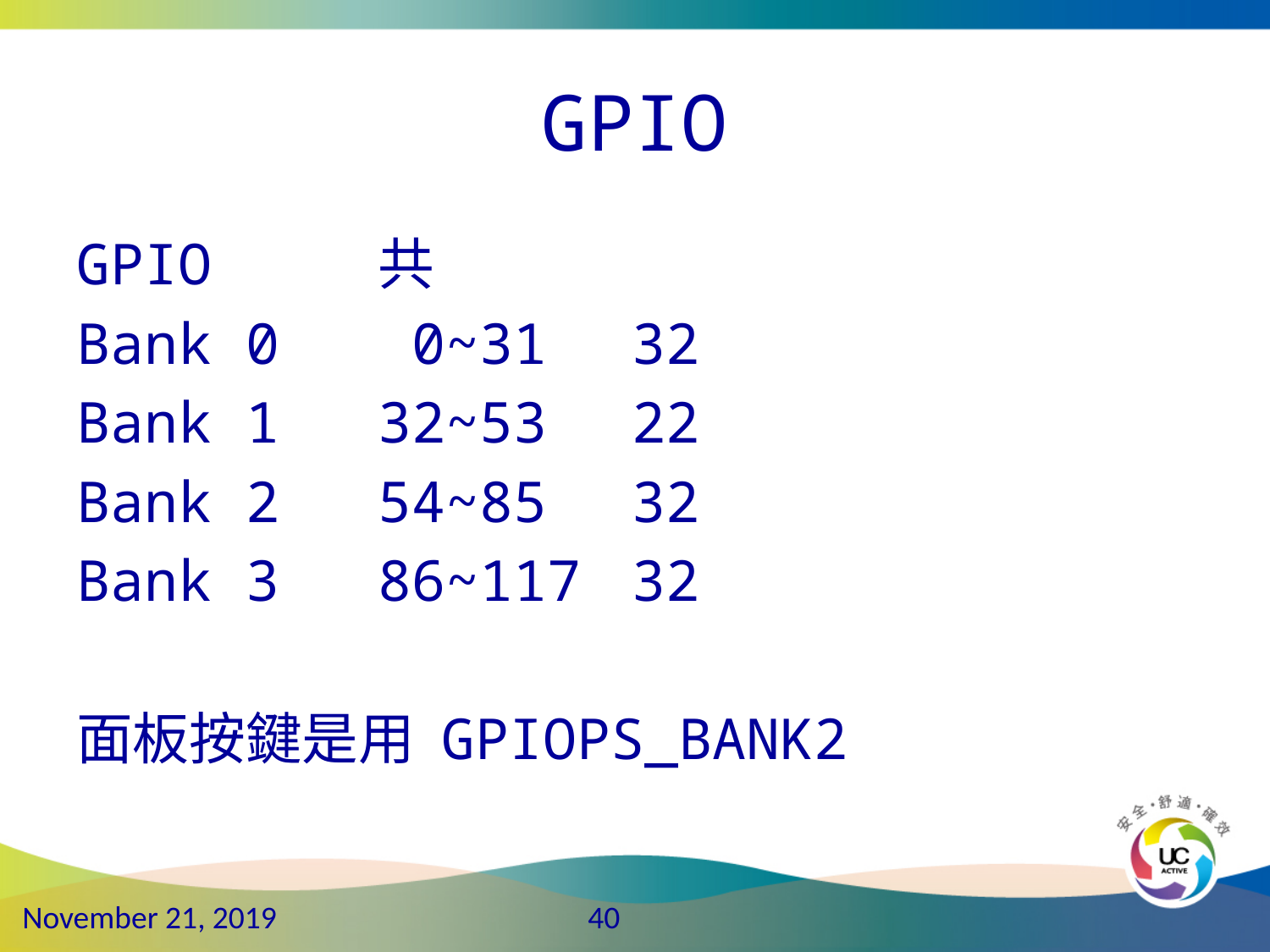

# GPIO
GPIO		共
Bank 0	 0~31	32
Bank 1	32~53	22
Bank 2	54~85	32
Bank 3	86~117	32

面板按鍵是用 GPIOPS_BANK2